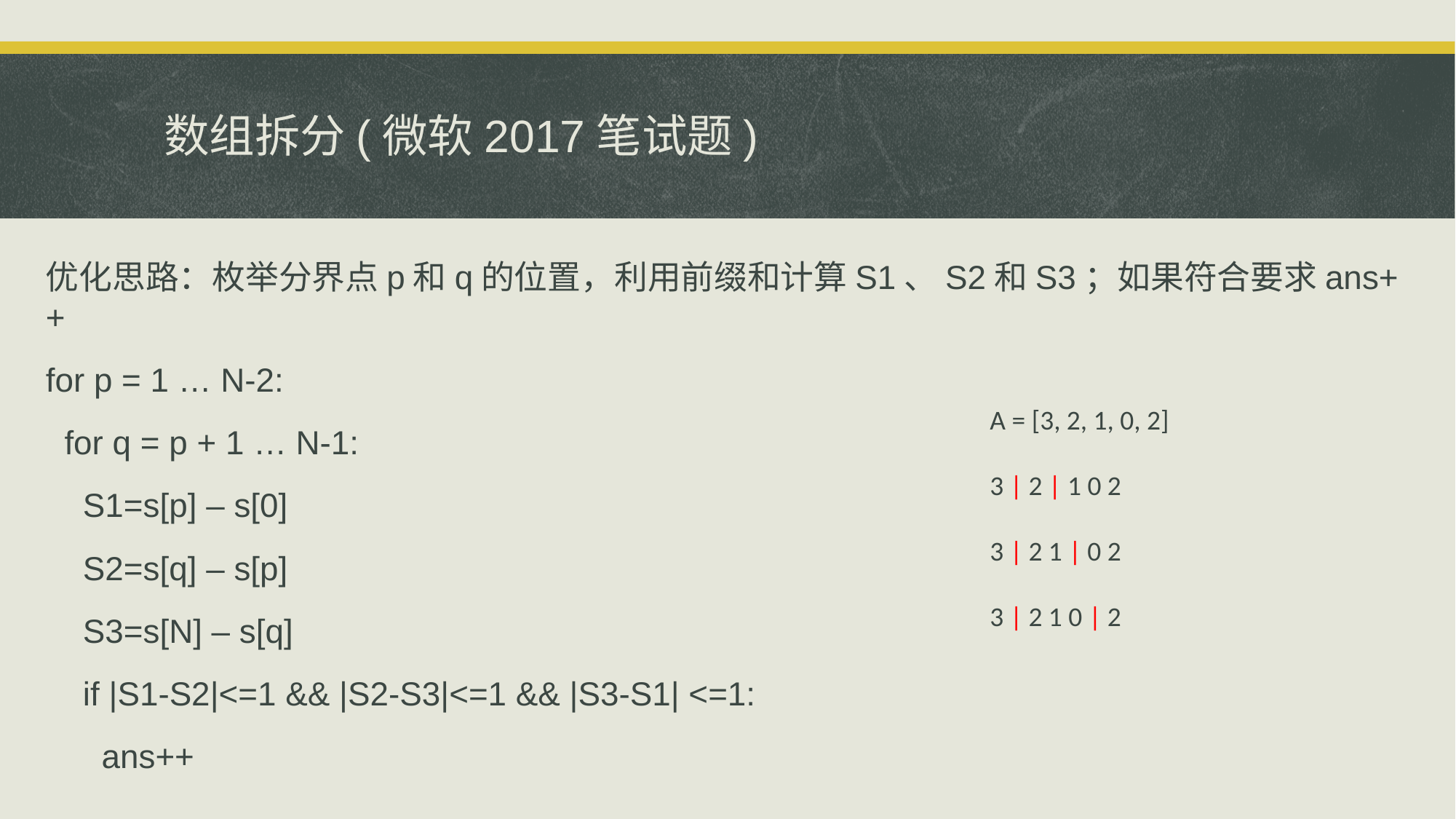

# 数组拆分(微软2017笔试题)
优化思路：枚举分界点p和q的位置，利用前缀和计算S1、S2和S3；如果符合要求ans++
for p = 1 … N-2:
  for q = p + 1 … N-1:
    S1=s[p] – s[0]
    S2=s[q] – s[p]
    S3=s[N] – s[q]
    if |S1-S2|<=1 && |S2-S3|<=1 && |S3-S1| <=1:
      ans++
A = [3, 2, 1, 0, 2]

3 | 2 | 1 0 2

3 | 2 1 | 0 2

3 | 2 1 0 | 2